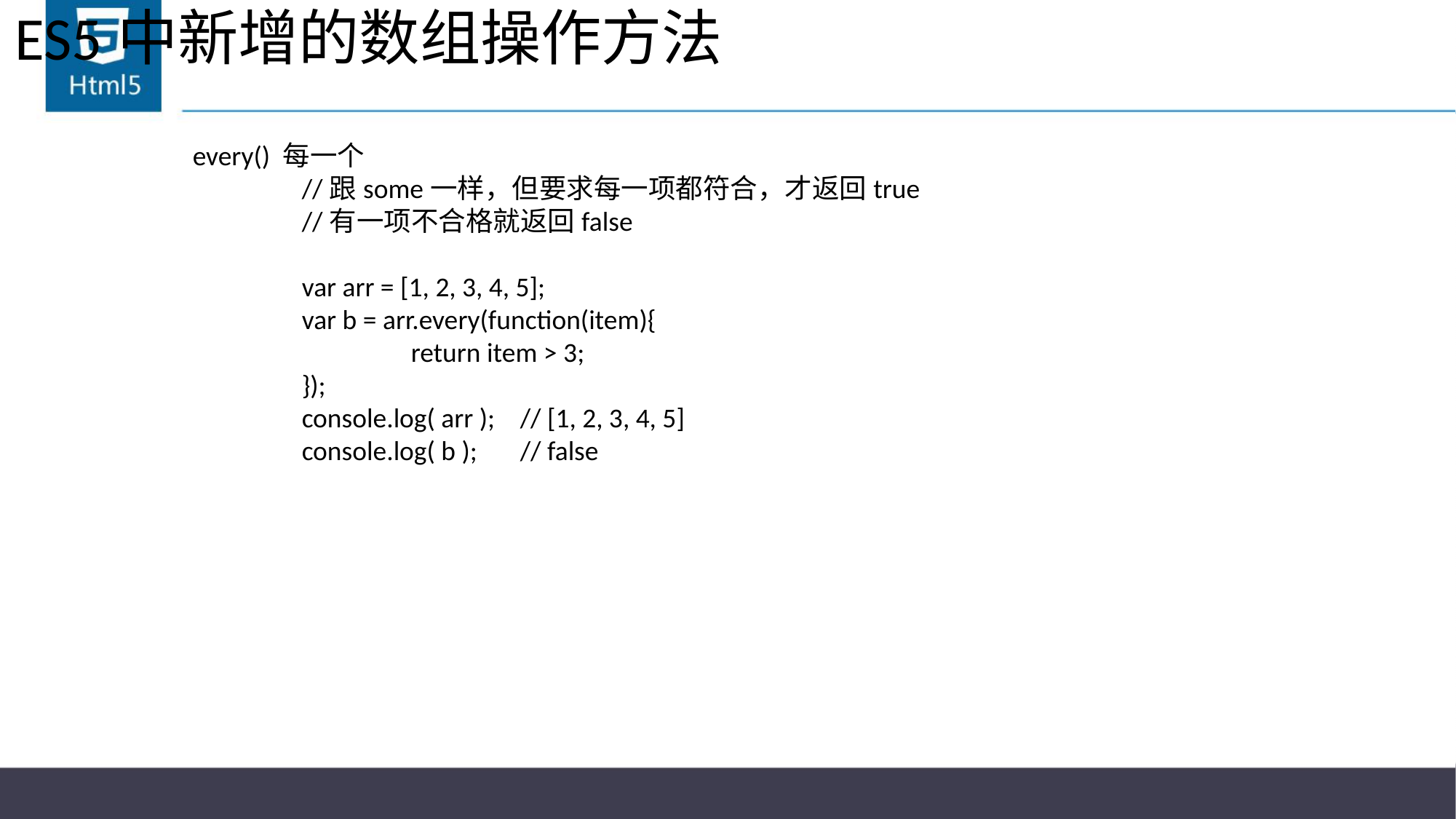

# ES5中新增的数组操作方法
every() 每一个
	//跟some一样，但要求每一项都符合，才返回true
	//有一项不合格就返回false

	var arr = [1, 2, 3, 4, 5];
	var b = arr.every(function(item){
		return item > 3;
	});
	console.log( arr );	// [1, 2, 3, 4, 5]
	console.log( b );	// false